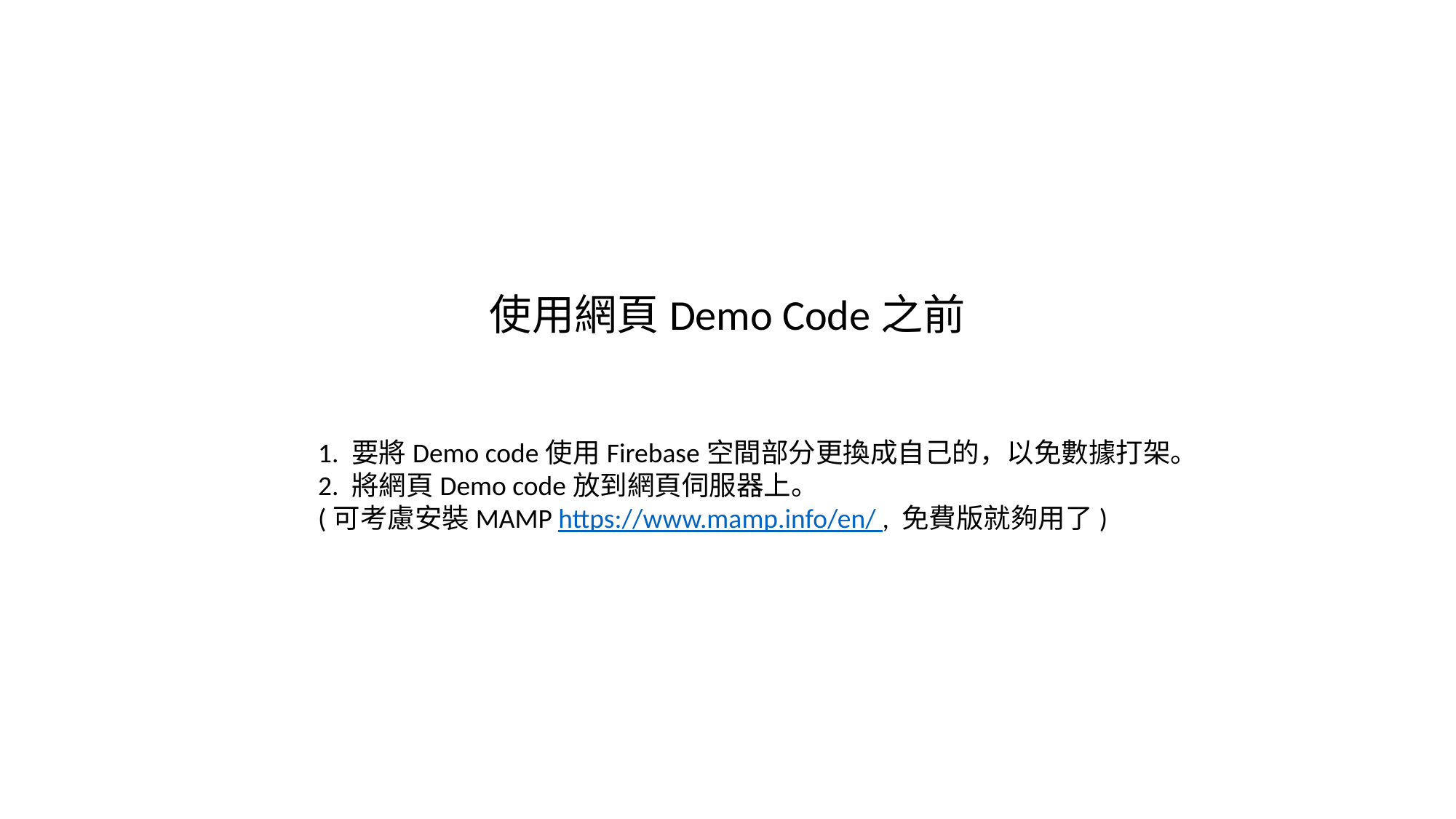

使用網頁Demo Code之前
1. 要將Demo code使用Firebase空間部分更換成自己的，以免數據打架。
2. 將網頁Demo code放到網頁伺服器上。
(可考慮安裝MAMP https://www.mamp.info/en/ , 免費版就夠用了)